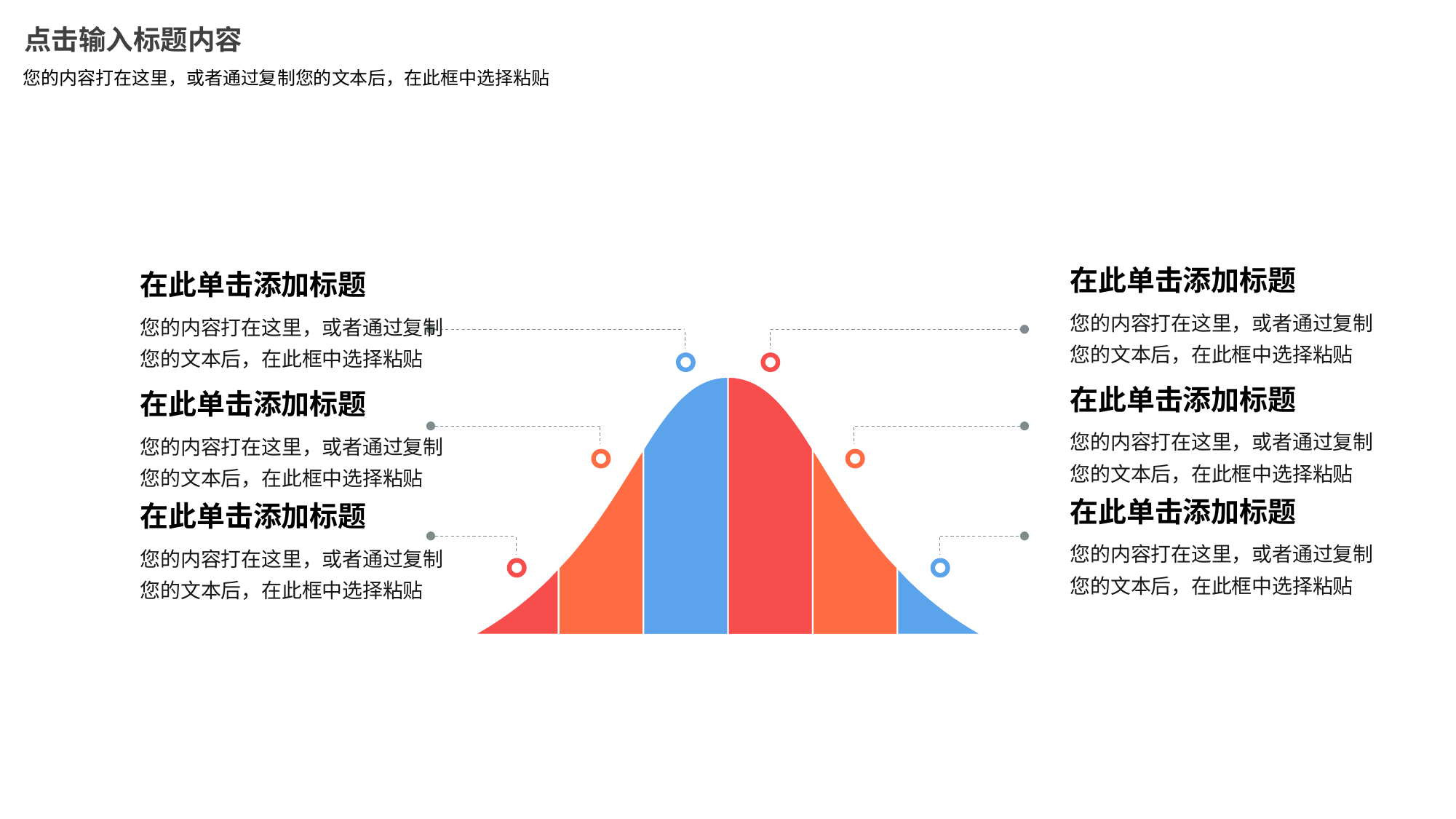

点击输入标题内容
您的内容打在这里，或者通过复制您的文本后，在此框中选择粘贴
在此单击添加标题
在此单击添加标题
您的内容打在这里，或者通过复制您的文本后，在此框中选择粘贴
您的内容打在这里，或者通过复制您的文本后，在此框中选择粘贴

在此单击添加标题
在此单击添加标题
您的内容打在这里，或者通过复制您的文本后，在此框中选择粘贴
您的内容打在这里，或者通过复制您的文本后，在此框中选择粘贴
在此单击添加标题
在此单击添加标题
您的内容打在这里，或者通过复制您的文本后，在此框中选择粘贴
您的内容打在这里，或者通过复制您的文本后，在此框中选择粘贴